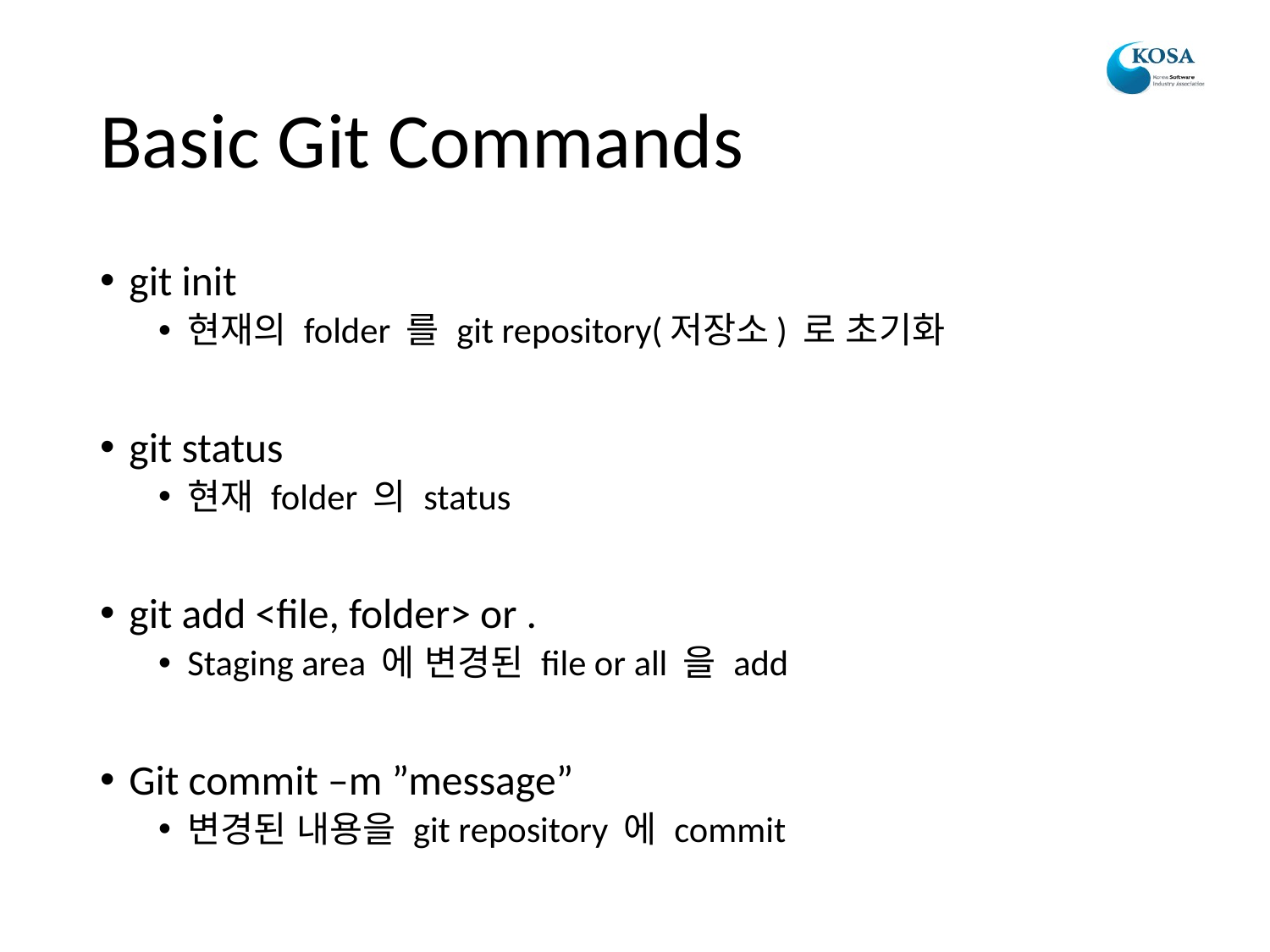

# Basic Git Commands
git init
현재의 folder 를 git repository(저장소) 로 초기화

git status
현재 folder 의 status

git add <file, folder> or .
Staging area 에 변경된 file or all 을 add

Git commit –m ”message”
변경된 내용을 git repository 에 commit